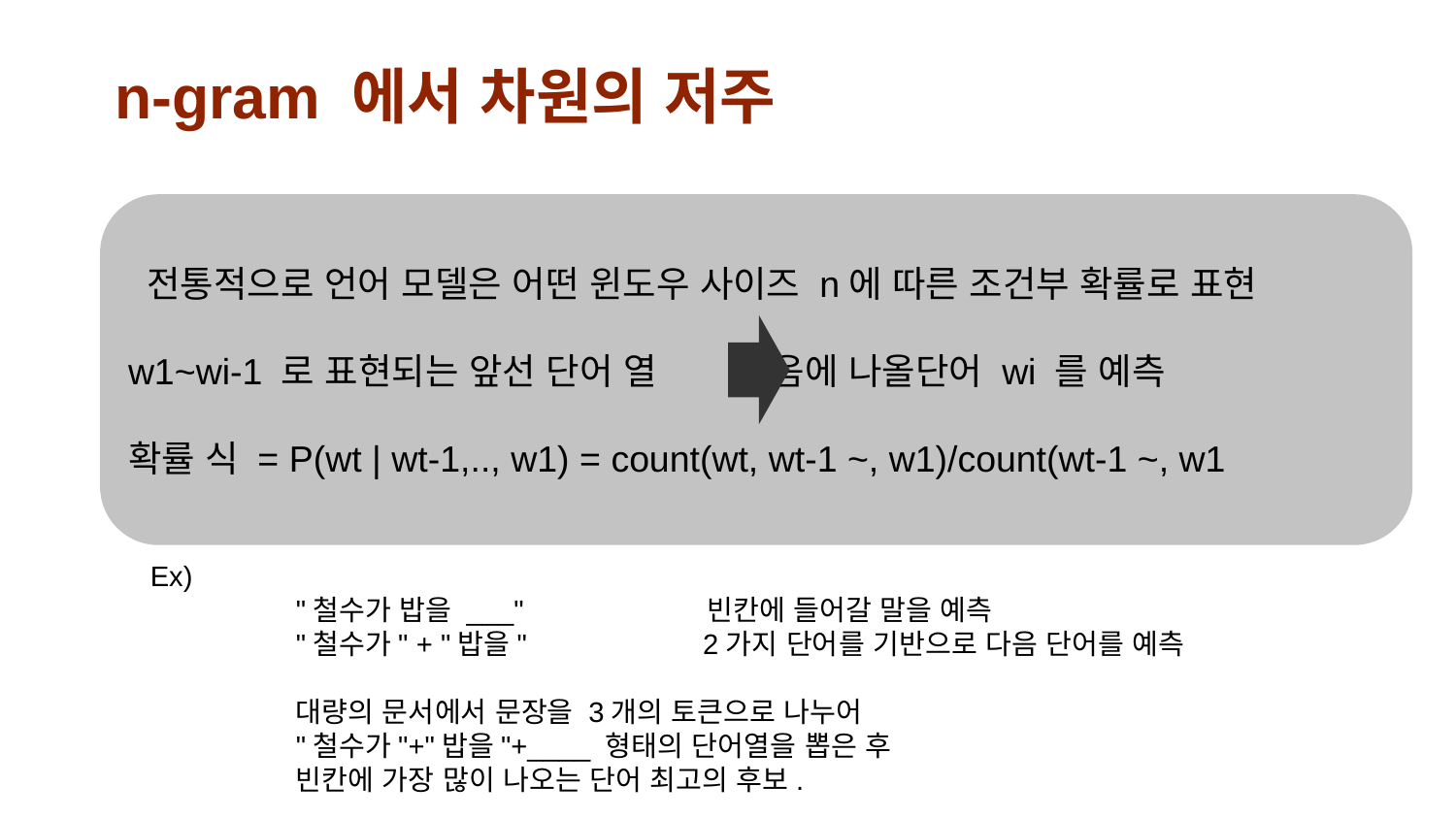

# n-gram 에서 차원의 저주

 전통적으로 언어 모델은 어떤 윈도우 사이즈 n에 따른 조건부 확률로 표현

w1~wi-1 로 표현되는 앞선 단어 열        다음에 나올단어 wi 를 예측

확률 식 = P(wt | wt-1,.., w1) = count(wt, wt-1 ~, w1)/count(wt-1 ~, w1

Ex)
 	"철수가 밥을 ___"                      빈칸에 들어갈 말을 예측
 	"철수가" + "밥을"                      2가지 단어를 기반으로 다음 단어를 예측

	대량의 문서에서 문장을 3개의 토큰으로 나누어
	"철수가"+"밥을"+____ 형태의 단어열을 뽑은 후
	빈칸에 가장 많이 나오는 단어 최고의 후보.